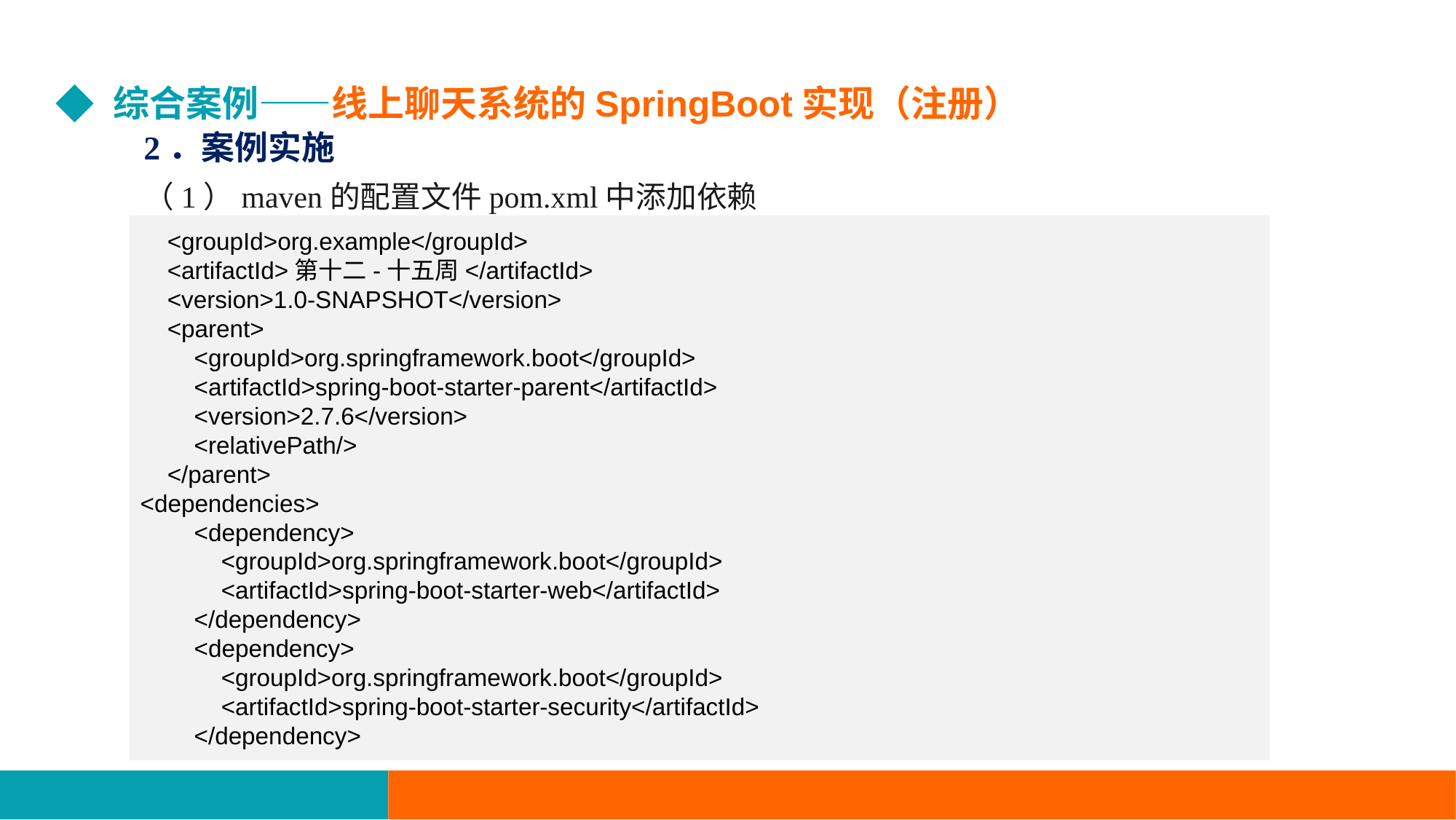

综合案例——线上聊天系统的SpringBoot实现（注册）
2．案例实施
（1）maven的配置文件pom.xml中添加依赖

    <groupId>org.example</groupId>
    <artifactId>第十二-十五周</artifactId>
    <version>1.0-SNAPSHOT</version>
    <parent>
        <groupId>org.springframework.boot</groupId>
        <artifactId>spring-boot-starter-parent</artifactId>
        <version>2.7.6</version>
        <relativePath/>
    </parent>
<dependencies>
        <dependency>
            <groupId>org.springframework.boot</groupId>
            <artifactId>spring-boot-starter-web</artifactId>
        </dependency>
        <dependency>
            <groupId>org.springframework.boot</groupId>
            <artifactId>spring-boot-starter-security</artifactId>
        </dependency>